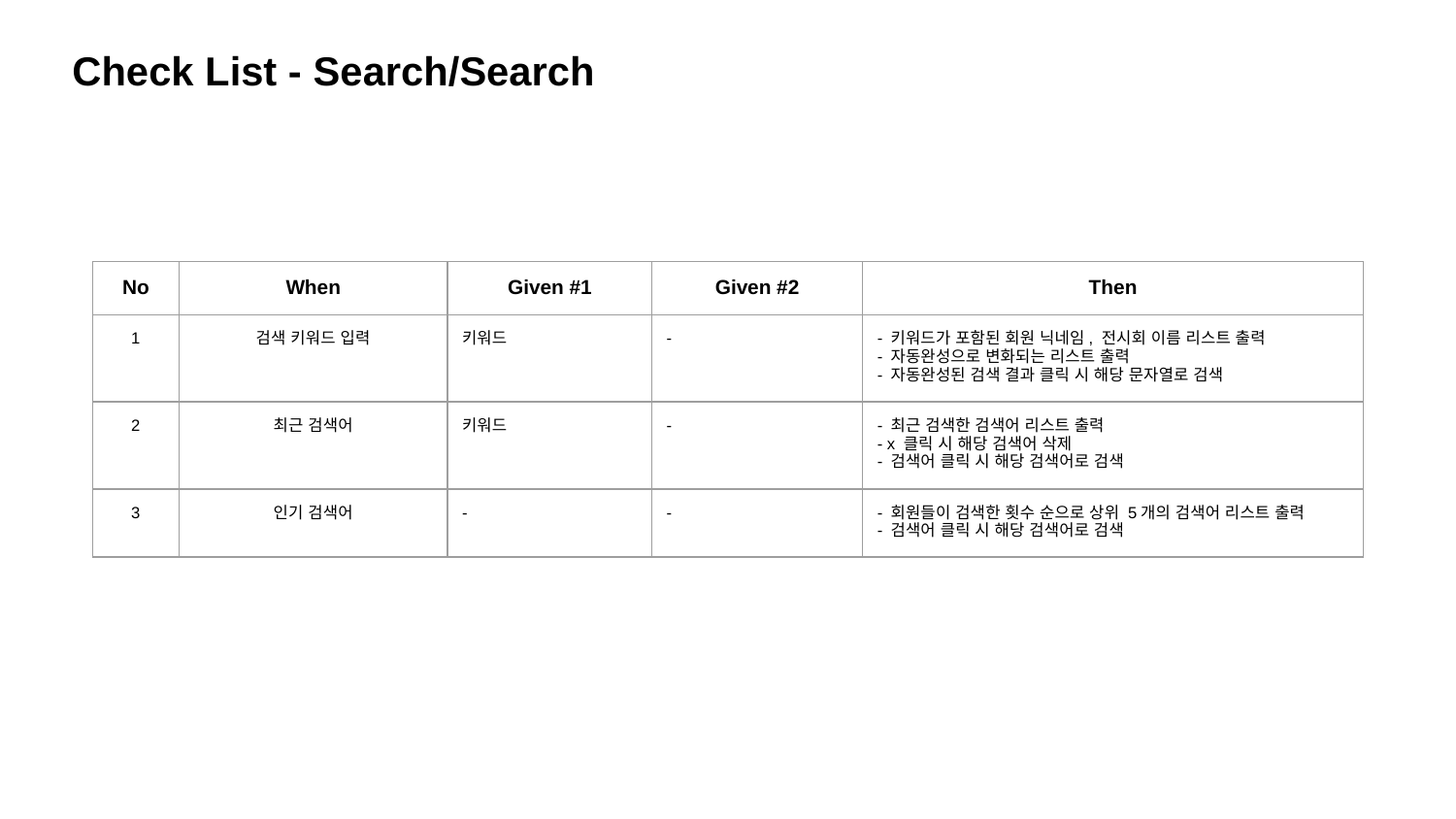

Check List - Search/Search
| No | When | Given #1 | Given #2 | Then |
| --- | --- | --- | --- | --- |
| 1 | 검색 키워드 입력 | 키워드 | - | - 키워드가 포함된 회원 닉네임, 전시회 이름 리스트 출력 - 자동완성으로 변화되는 리스트 출력 - 자동완성된 검색 결과 클릭 시 해당 문자열로 검색 |
| 2 | 최근 검색어 | 키워드 | - | - 최근 검색한 검색어 리스트 출력 - x 클릭 시 해당 검색어 삭제 - 검색어 클릭 시 해당 검색어로 검색 |
| 3 | 인기 검색어 | - | - | - 회원들이 검색한 횟수 순으로 상위 5개의 검색어 리스트 출력 - 검색어 클릭 시 해당 검색어로 검색 |